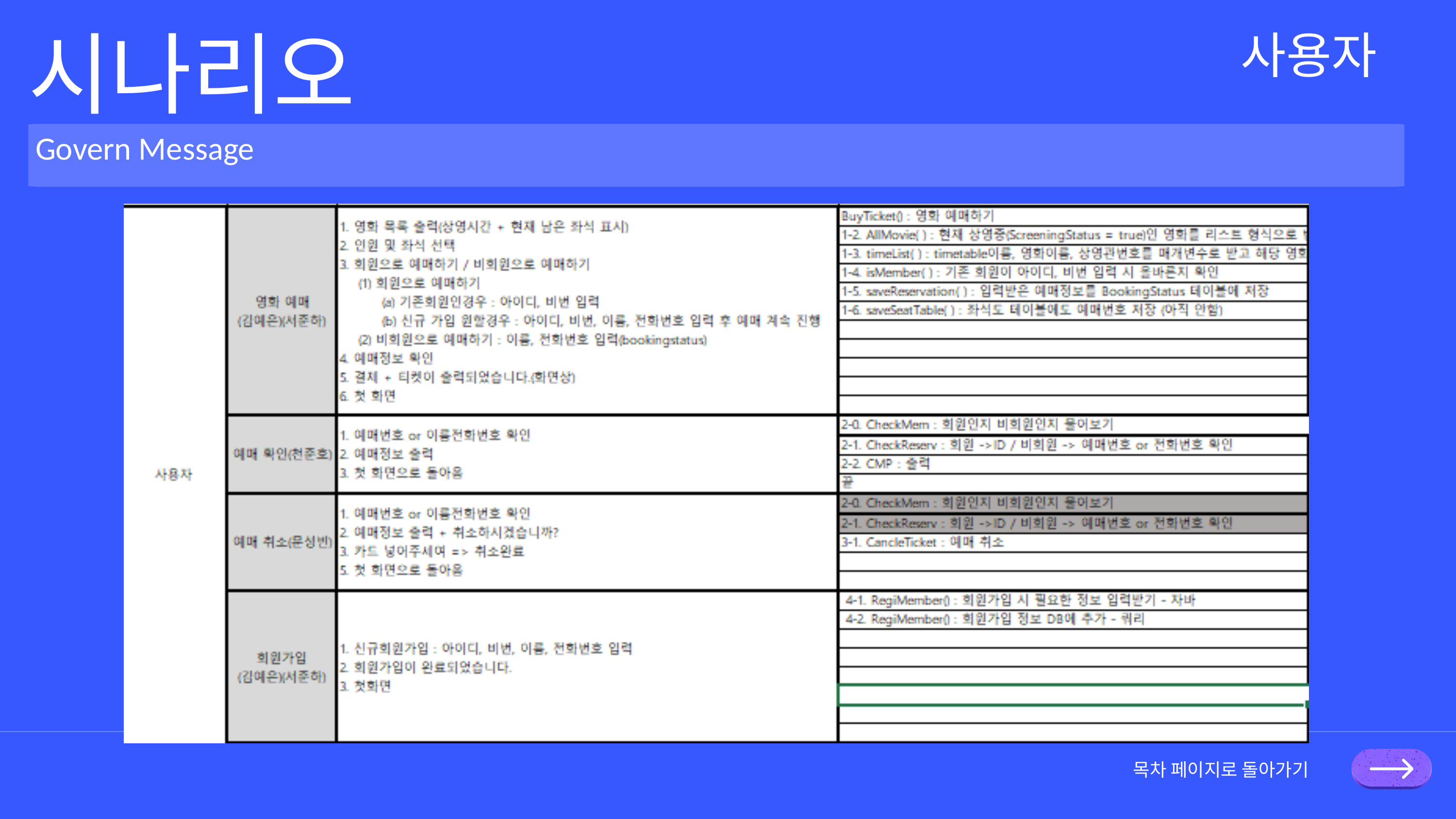

시나리오
사용자
Govern Message

목차 페이지로 돌아가기